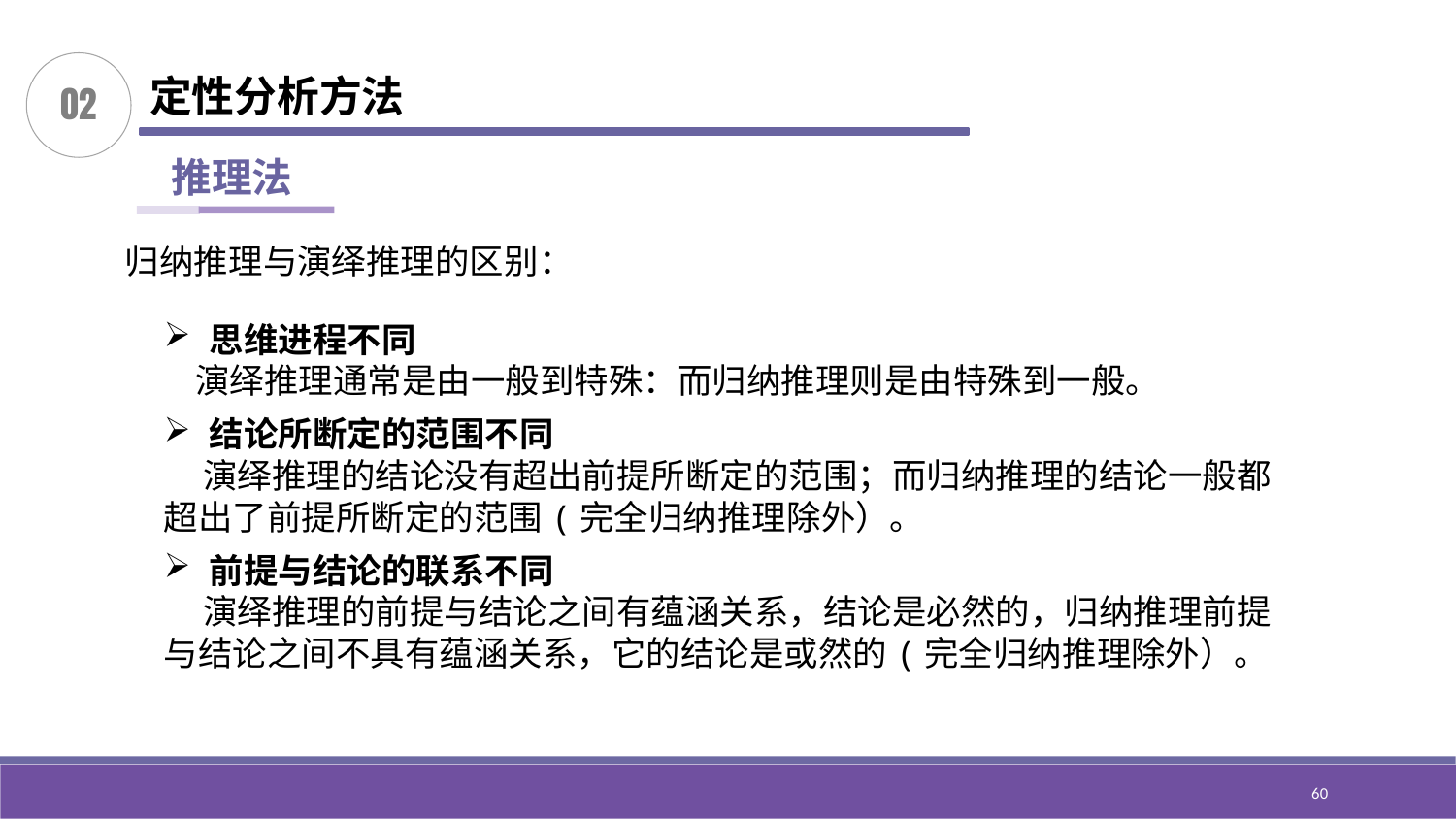

02
定性分析方法

推理法

归纳推理与演绎推理的区别：
思维进程不同
   演绎推理通常是由一般到特殊：而归纳推理则是由特殊到一般。
结论所断定的范围不同
    演绎推理的结论没有超出前提所断定的范围；而归纳推理的结论一般都超出了前提所断定的范围(完全归纳推理除外）。
前提与结论的联系不同
    演绎推理的前提与结论之间有蕴涵关系，结论是必然的，归纳推理前提与结论之间不具有蕴涵关系，它的结论是或然的(完全归纳推理除外）。
60